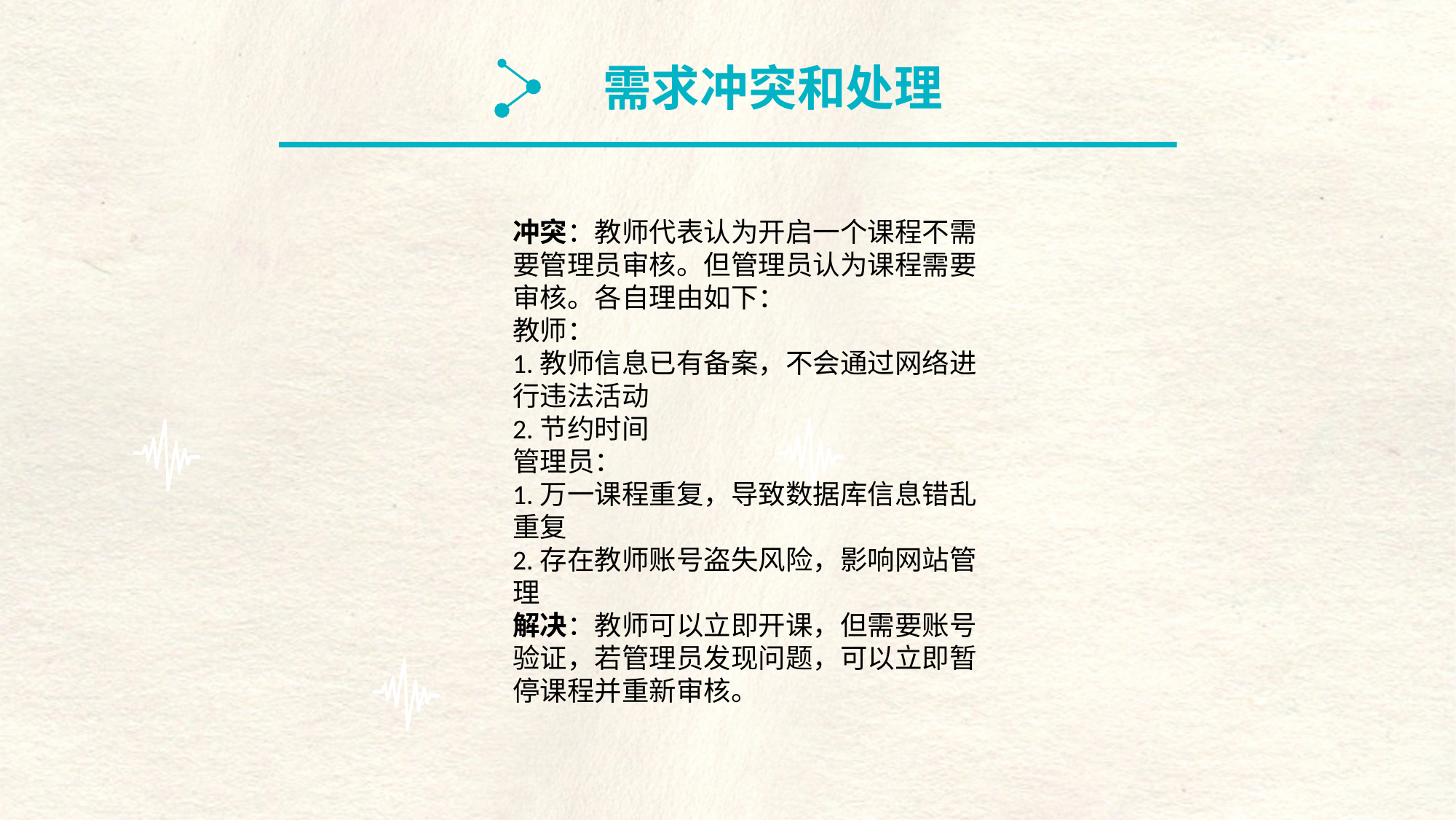

需求冲突和处理

冲突：教师代表认为开启一个课程不需要管理员审核。但管理员认为课程需要审核。各自理由如下：
教师：
1.教师信息已有备案，不会通过网络进行违法活动
2.节约时间
管理员：
1.万一课程重复，导致数据库信息错乱重复
2.存在教师账号盗失风险，影响网站管理
解决：教师可以立即开课，但需要账号验证，若管理员发现问题，可以立即暂停课程并重新审核。